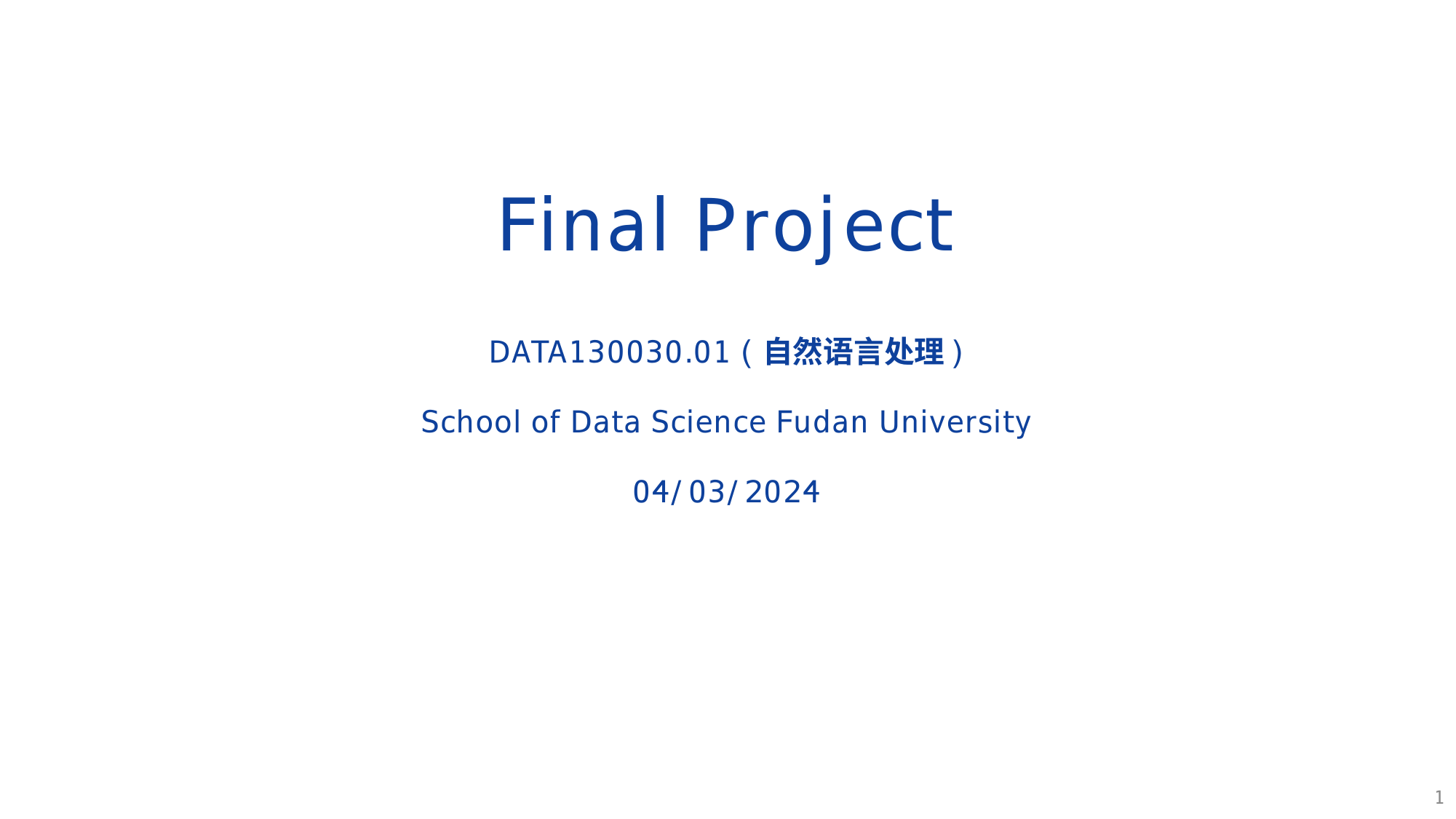

# Final Project
DATA130030.01 (自然语言处理)
School of Data Science Fudan University
04/03/2024
1